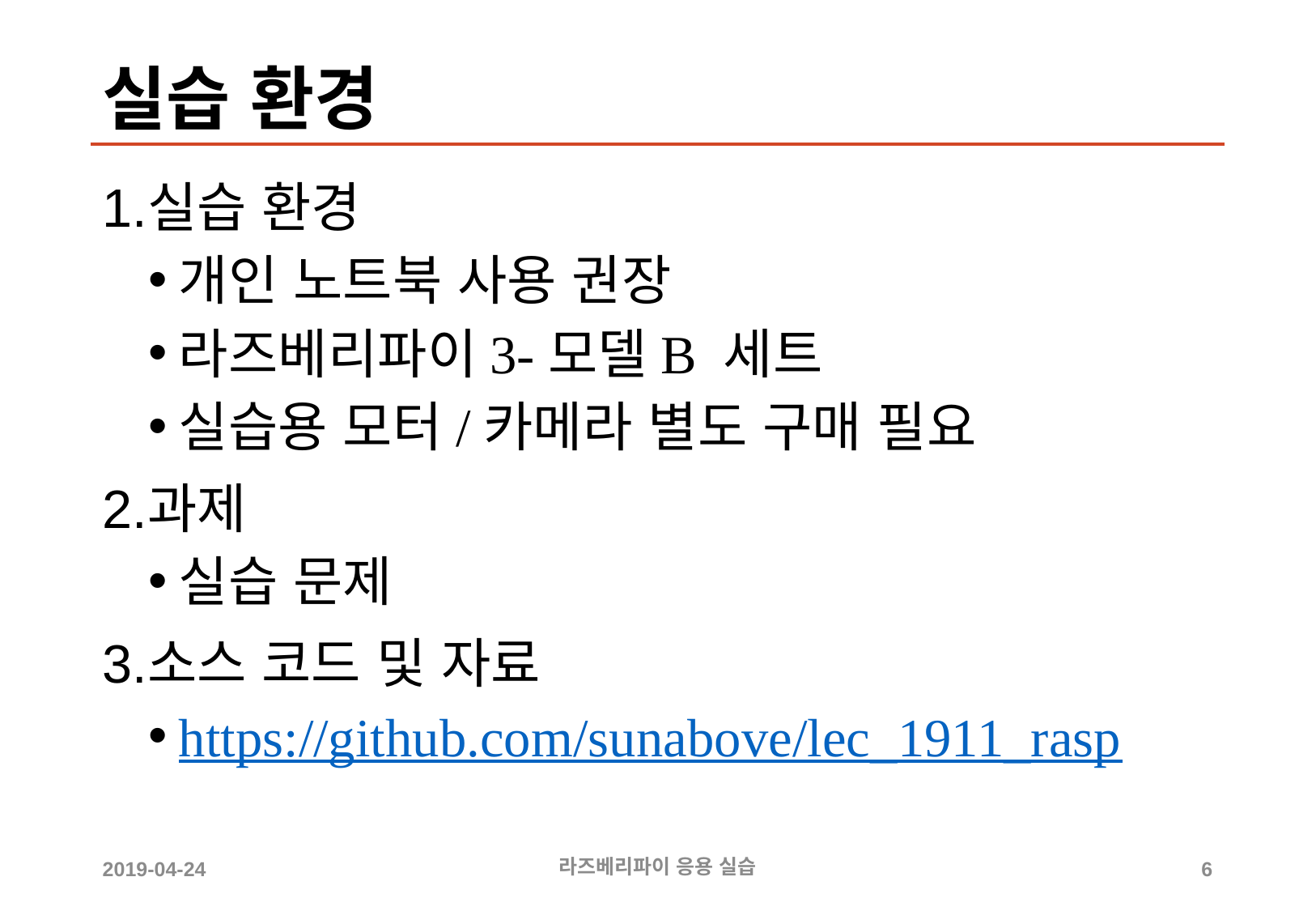

# 실습 환경
실습 환경
개인 노트북 사용 권장
라즈베리파이3-모델B 세트
실습용 모터/카메라 별도 구매 필요
과제
실습 문제
소스 코드 및 자료
https://github.com/sunabove/lec_1911_rasp

2019-04-24
라즈베리파이 응용 실습
6